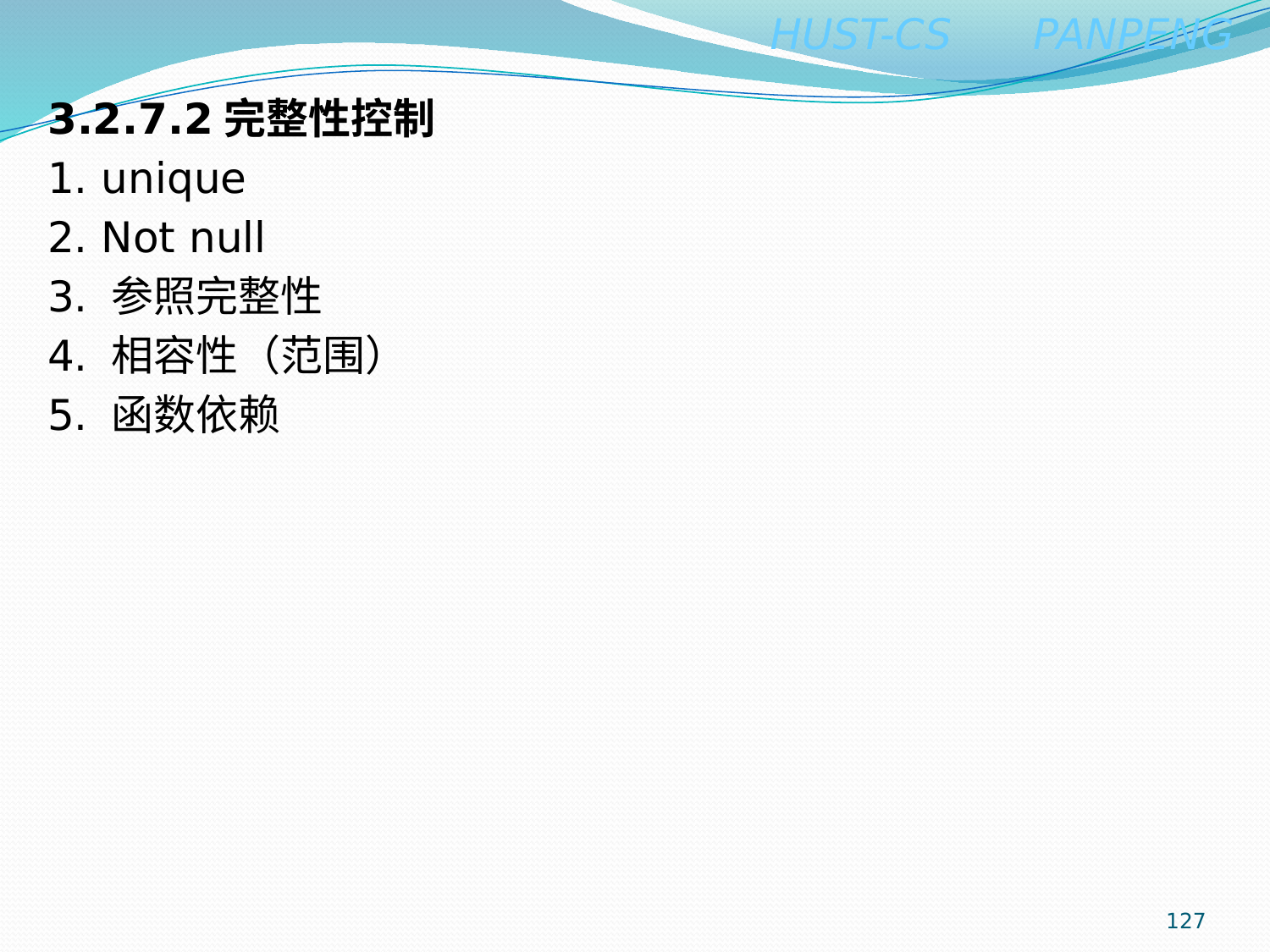

3.2.7.2完整性控制
1. unique
2. Not null
3. 参照完整性
4. 相容性（范围）
5. 函数依赖
127